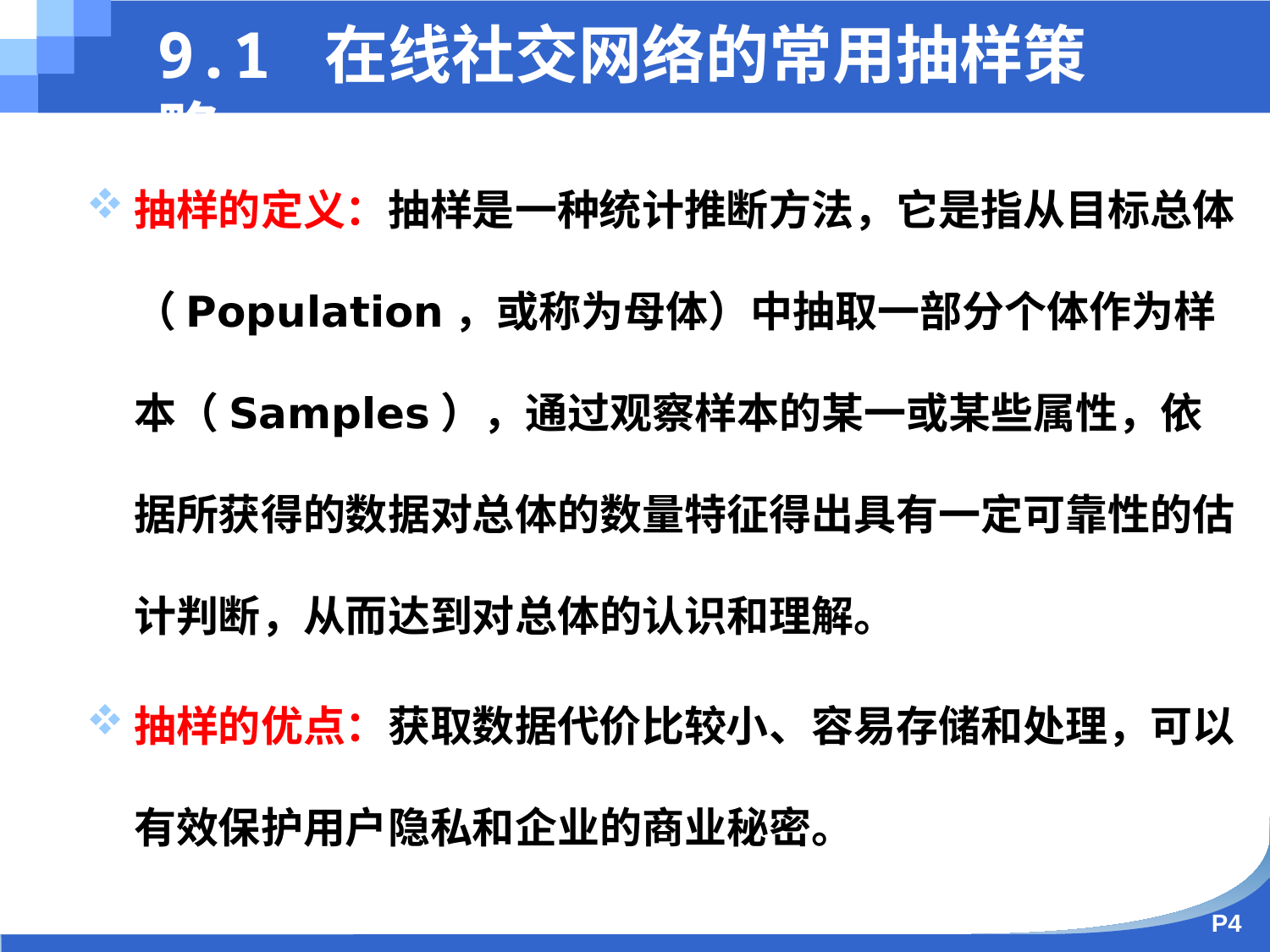

9.1 在线社交网络的常用抽样策略
抽样的定义：抽样是一种统计推断方法，它是指从目标总体（Population，或称为母体）中抽取一部分个体作为样本（Samples），通过观察样本的某一或某些属性，依据所获得的数据对总体的数量特征得出具有一定可靠性的估计判断，从而达到对总体的认识和理解。
抽样的优点：获取数据代价比较小、容易存储和处理，可以有效保护用户隐私和企业的商业秘密。

P4